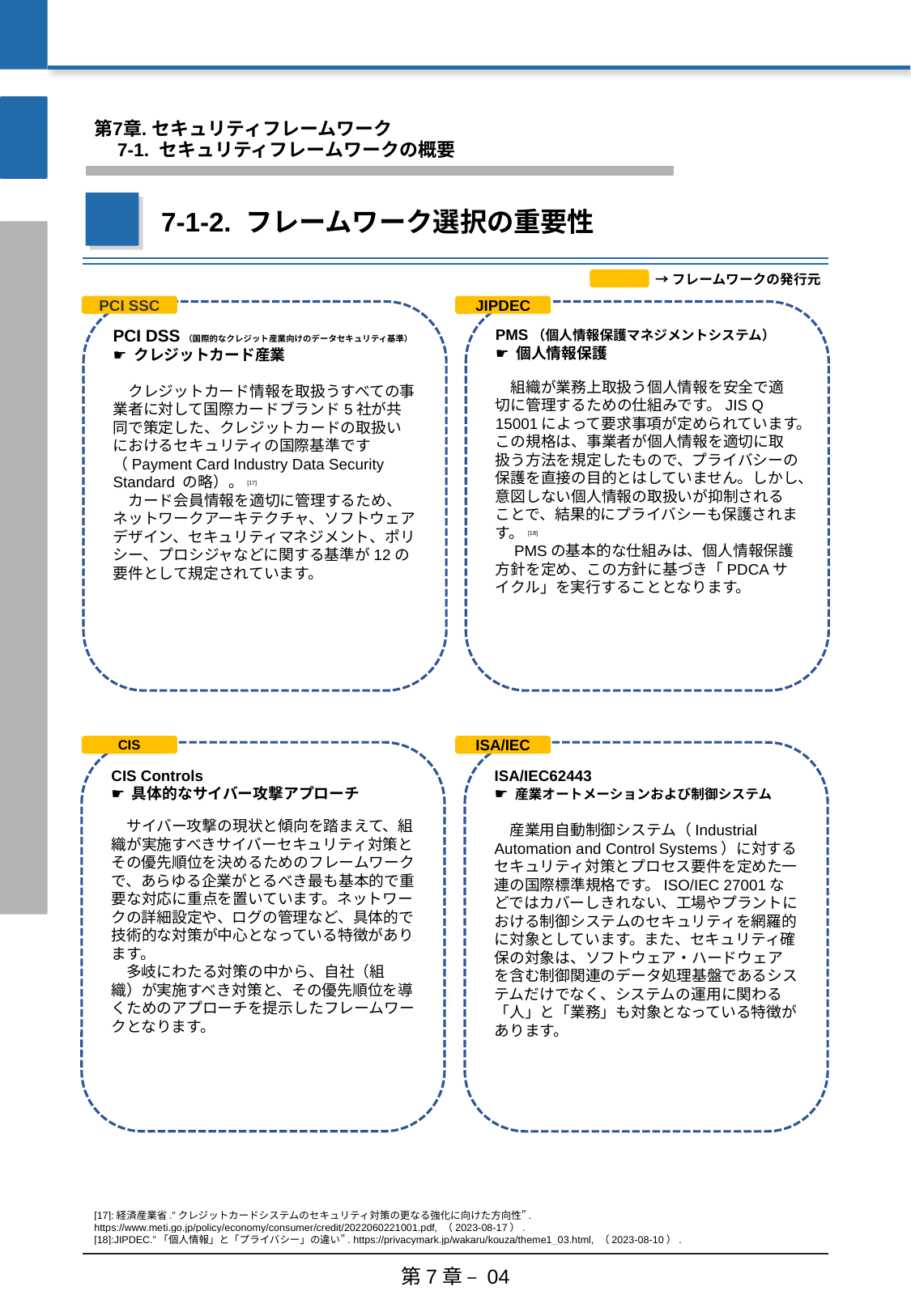

第7章. セキュリティフレームワーク
　7-1. セキュリティフレームワークの概要
7-1-2. フレームワーク選択の重要性
→フレームワークの発行元

PCI SSC
JIPDEC
PMS（個人情報保護マネジメントシステム）
☛ 個人情報保護

　組織が業務上取扱う個人情報を安全で適切に管理するための仕組みです。JIS Q 15001によって要求事項が定められています。この規格は、事業者が個人情報を適切に取扱う方法を規定したもので、プライバシーの保護を直接の目的とはしていません。しかし、意図しない個人情報の取扱いが抑制されることで、結果的にプライバシーも保護されます。[18]
　PMSの基本的な仕組みは、個人情報保護方針を定め、この方針に基づき「PDCAサイクル」を実行することとなります。
PCI DSS（国際的なクレジット産業向けのデータセキュリティ基準）
☛ クレジットカード産業
　クレジットカード情報を取扱うすべての事業者に対して国際カードブランド5社が共同で策定した、クレジットカードの取扱いにおけるセキュリティの国際基準です（Payment Card Industry Data Security Standard の略）。[17]
　カード会員情報を適切に管理するため、ネットワークアーキテクチャ、ソフトウェアデザイン、セキュリティマネジメント、ポリシー、プロシジャなどに関する基準が12の要件として規定されています。
CIS
ISA/IEC
CIS Controls
☛ 具体的なサイバー攻撃アプローチ

　サイバー攻撃の現状と傾向を踏まえて、組織が実施すべきサイバーセキュリティ対策とその優先順位を決めるためのフレームワークで、あらゆる企業がとるべき最も基本的で重要な対応に重点を置いています。ネットワークの詳細設定や、ログの管理など、具体的で技術的な対策が中心となっている特徴があります。
　多岐にわたる対策の中から、自社（組織）が実施すべき対策と、その優先順位を導くためのアプローチを提示したフレームワークとなります。
ISA/IEC62443
☛ 産業オートメーションおよび制御システム
　産業用自動制御システム（Industrial Automation and Control Systems）に対するセキュリティ対策とプロセス要件を定めた一連の国際標準規格です。ISO/IEC 27001などではカバーしきれない、工場やプラントにおける制御システムのセキュリティを網羅的に対象としています。また、セキュリティ確保の対象は、ソフトウェア・ハードウェアを含む制御関連のデータ処理基盤であるシステムだけでなく、システムの運用に関わる「人」と「業務」も対象となっている特徴があります。
[17]:経済産業省.”クレジットカードシステムのセキュリティ対策の更なる強化に向けた方向性”. https://www.meti.go.jp/policy/economy/consumer/credit/2022060221001.pdf, （2023-08-17）.
[18]:JIPDEC.”「個人情報」と「プライバシー」の違い”. https://privacymark.jp/wakaru/kouza/theme1_03.html, （2023-08-10）.
第7章 – 04